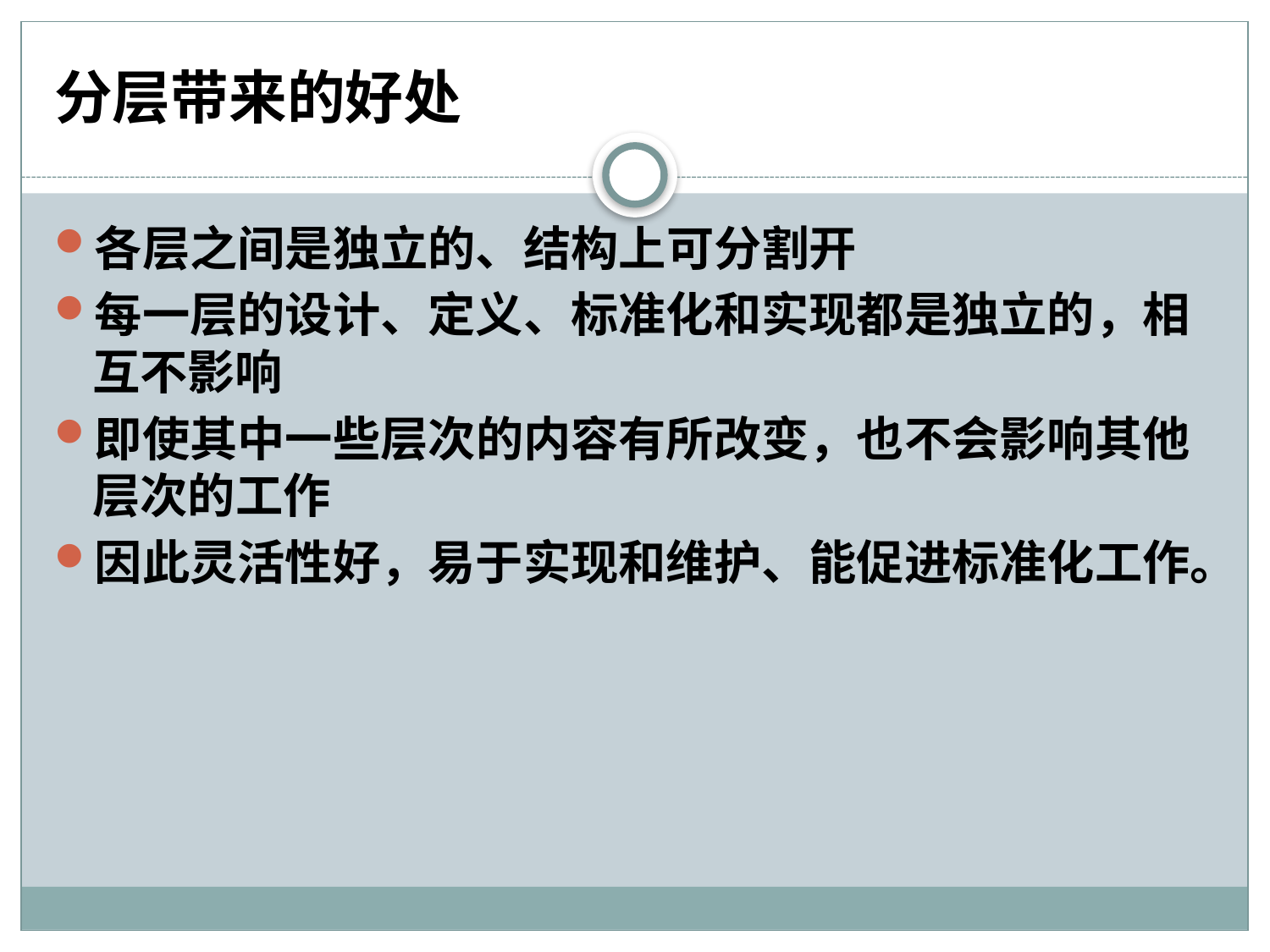

# 分层带来的好处
各层之间是独立的、结构上可分割开
每一层的设计、定义、标准化和实现都是独立的，相互不影响
即使其中一些层次的内容有所改变，也不会影响其他层次的工作
因此灵活性好，易于实现和维护、能促进标准化工作。